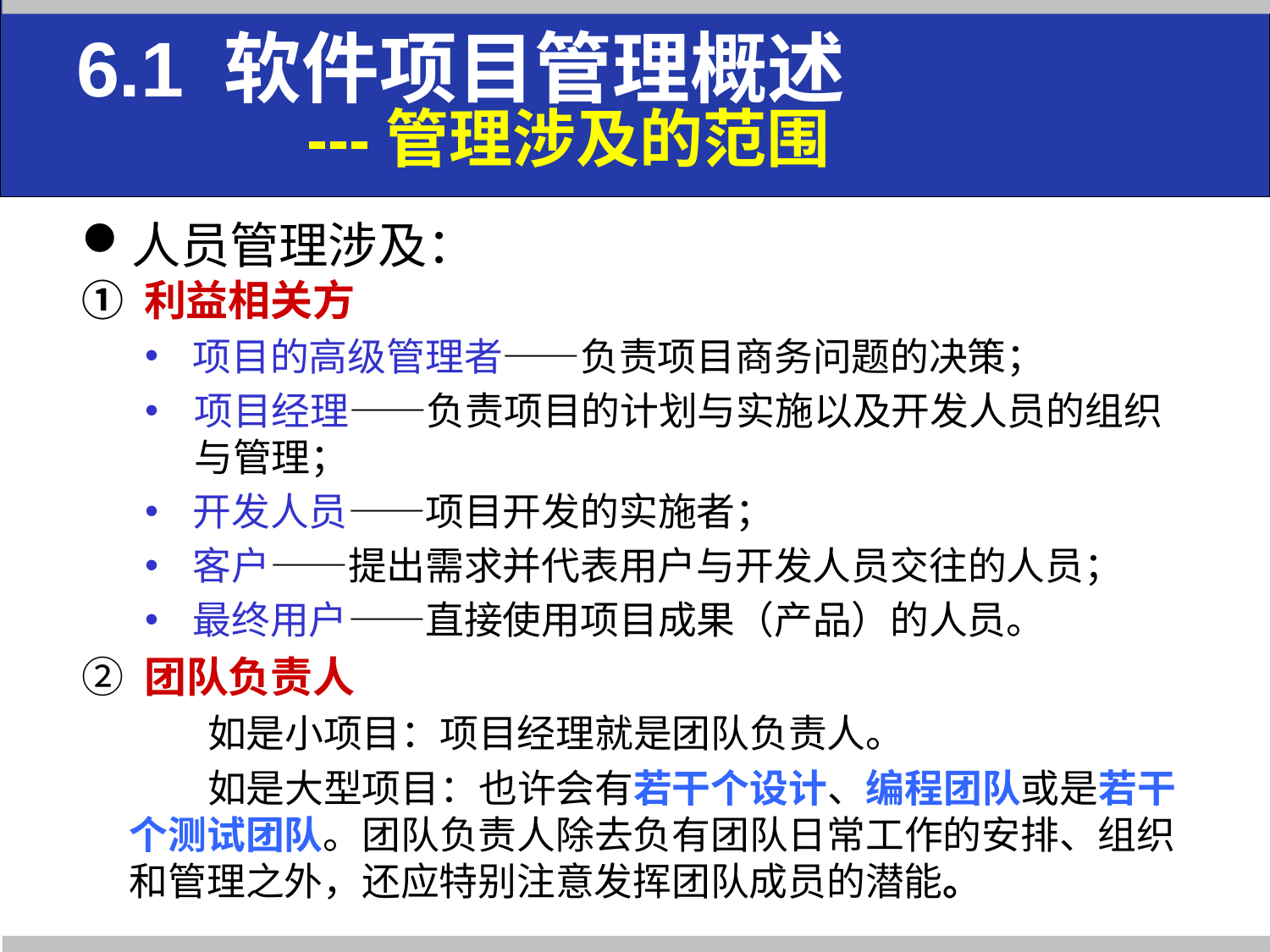

# 6.1 软件项目管理概述 ---管理涉及的范围
人员管理涉及：
① 利益相关方
项目的高级管理者——负责项目商务问题的决策；
项目经理——负责项目的计划与实施以及开发人员的组织 与管理；
开发人员——项目开发的实施者；
客户——提出需求并代表用户与开发人员交往的人员；
最终用户——直接使用项目成果（产品）的人员。
② 团队负责人
如是小项目：项目经理就是团队负责人。
如是大型项目：也许会有若干个设计、编程团队或是若干个测试团队。团队负责人除去负有团队日常工作的安排、组织和管理之外，还应特别注意发挥团队成员的潜能。
721